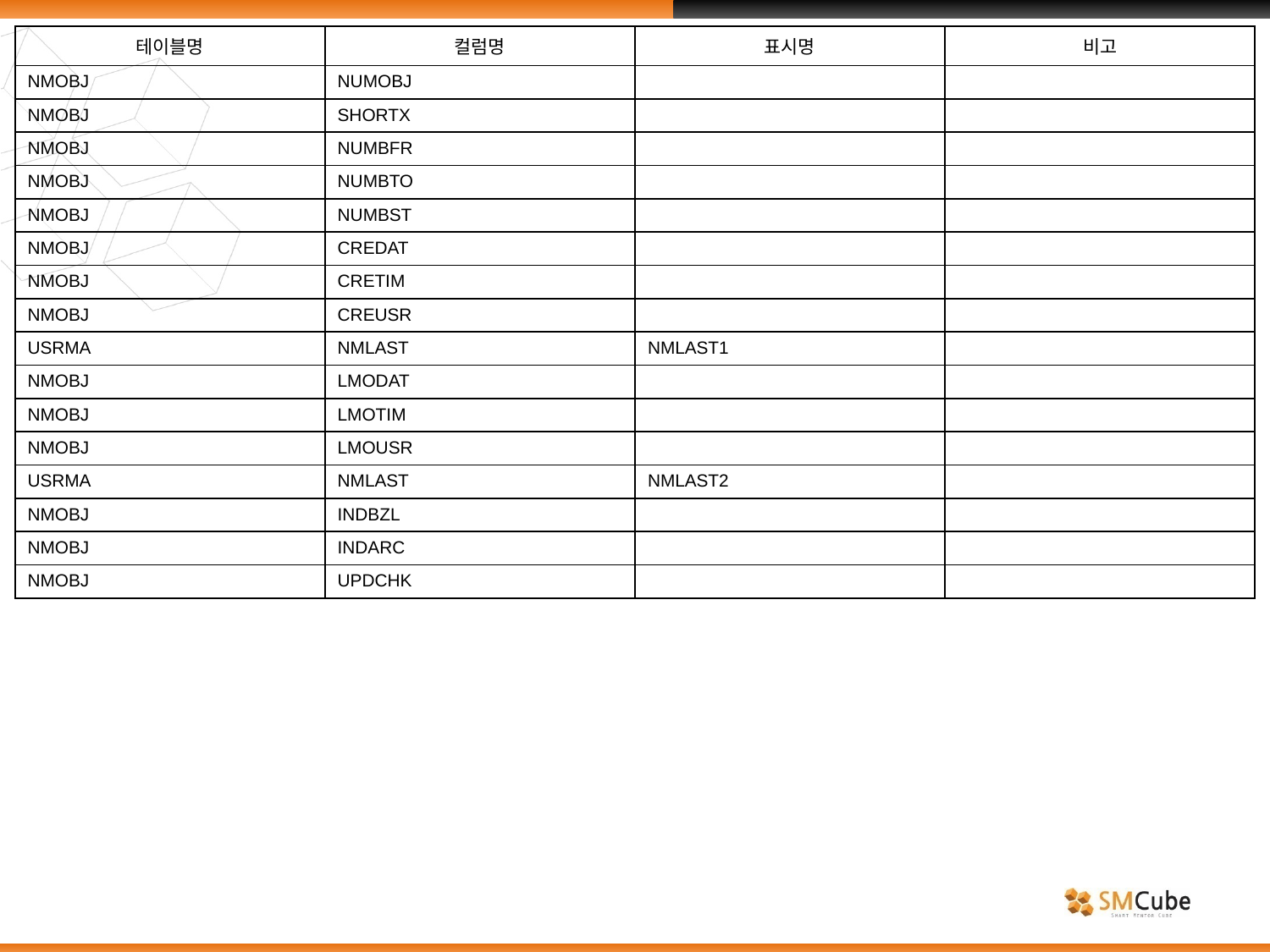

| 테이블명 | 컬럼명 | 표시명 | 비고 |
| --- | --- | --- | --- |
| NMOBJ | NUMOBJ |  |  |
| NMOBJ | SHORTX |  |  |
| NMOBJ | NUMBFR |  |  |
| NMOBJ | NUMBTO |  |  |
| NMOBJ | NUMBST |  |  |
| NMOBJ | CREDAT |  |  |
| NMOBJ | CRETIM |  |  |
| NMOBJ | CREUSR |  |  |
| USRMA | NMLAST | NMLAST1 |  |
| NMOBJ | LMODAT |  |  |
| NMOBJ | LMOTIM |  |  |
| NMOBJ | LMOUSR |  |  |
| USRMA | NMLAST | NMLAST2 |  |
| NMOBJ | INDBZL |  |  |
| NMOBJ | INDARC |  |  |
| NMOBJ | UPDCHK |  |  |